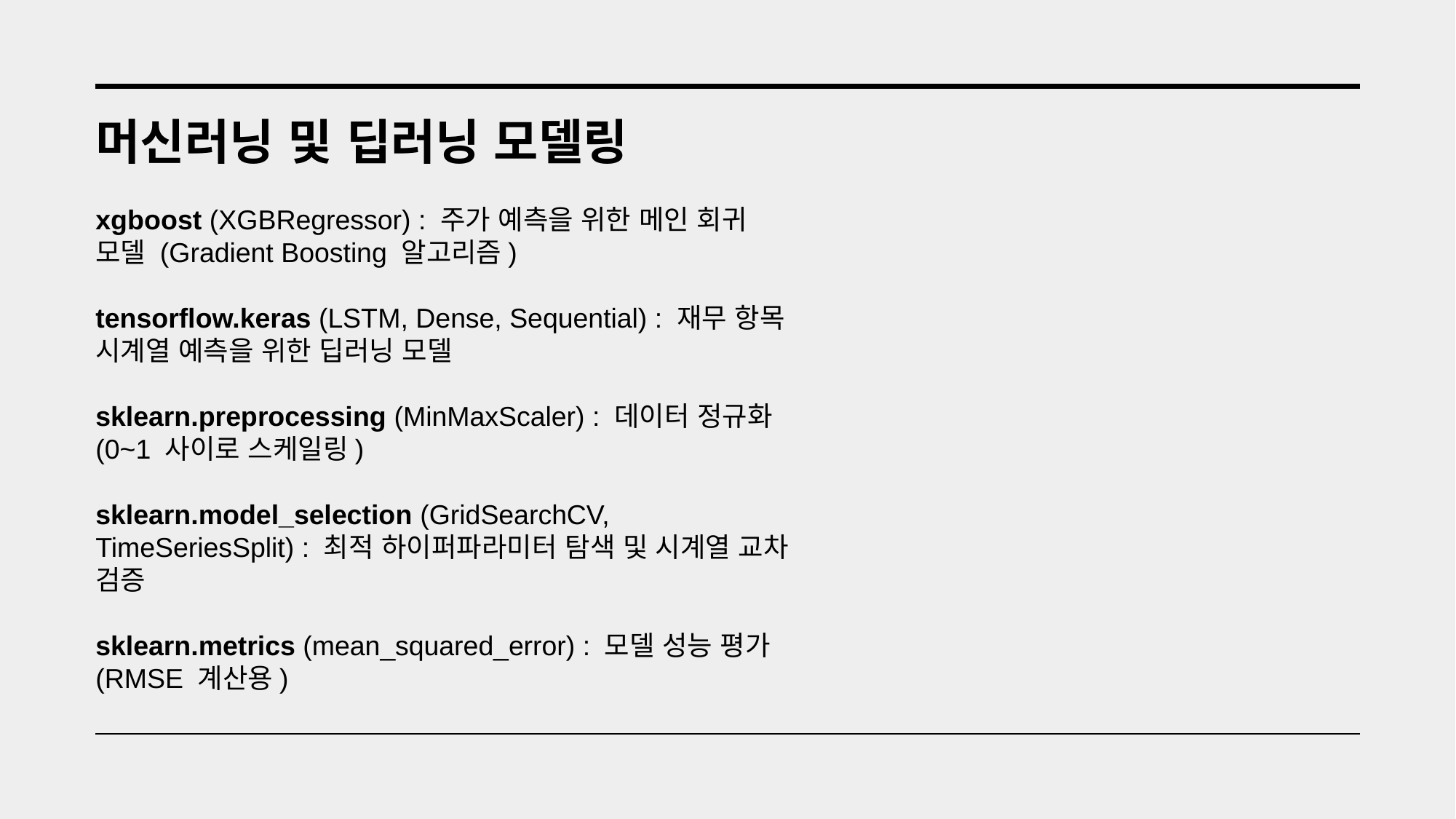

머신러닝 및 딥러닝 모델링

xgboost (XGBRegressor) : 주가 예측을 위한 메인 회귀 모델 (Gradient Boosting 알고리즘)

tensorflow.keras (LSTM, Dense, Sequential) : 재무 항목 시계열 예측을 위한 딥러닝 모델

sklearn.preprocessing (MinMaxScaler) : 데이터 정규화 (0~1 사이로 스케일링)

sklearn.model_selection (GridSearchCV, TimeSeriesSplit) : 최적 하이퍼파라미터 탐색 및 시계열 교차 검증

sklearn.metrics (mean_squared_error) : 모델 성능 평가 (RMSE 계산용)